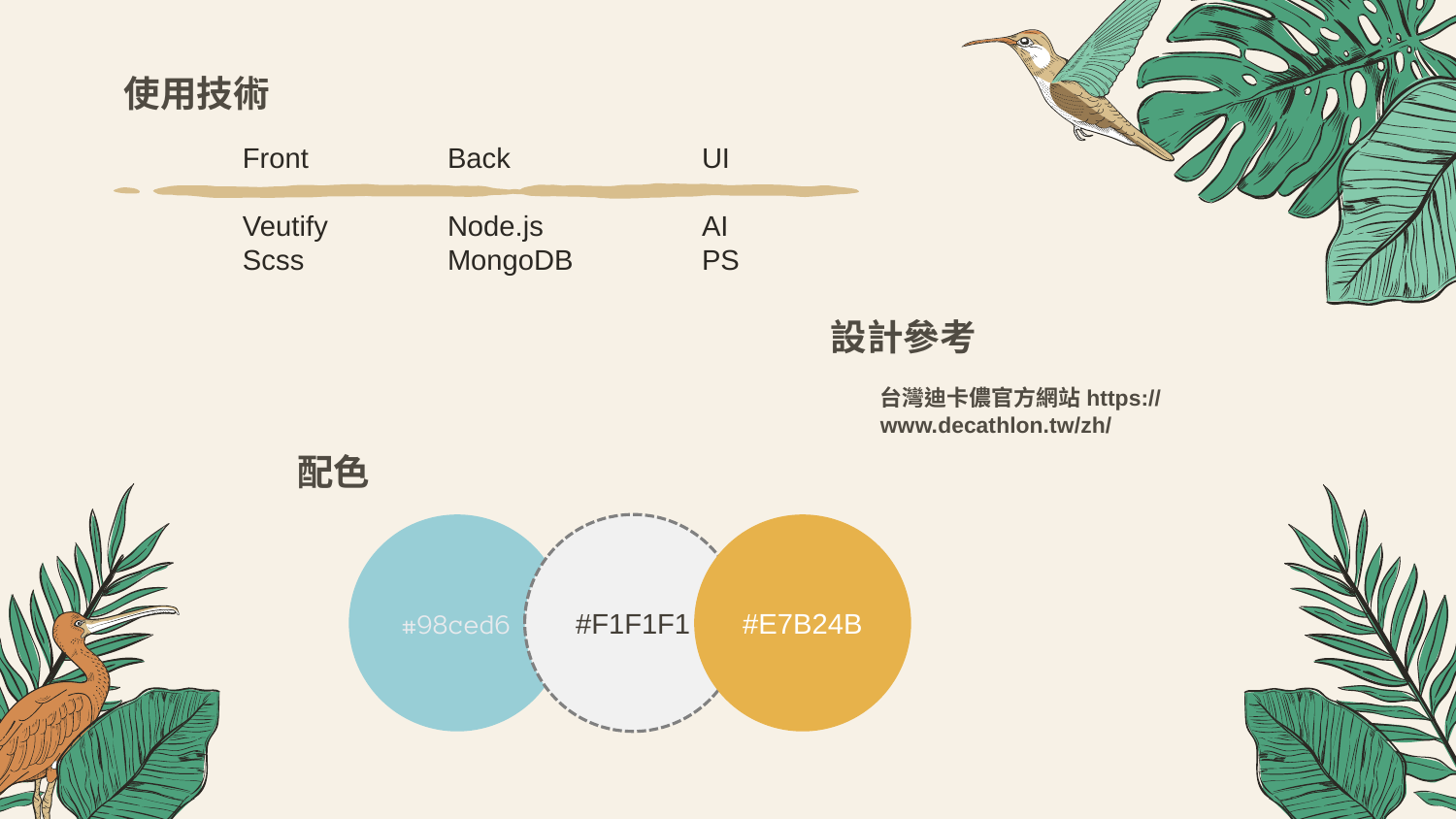

使用技術
Front

Veutify
Scss

Back

Node.js
MongoDB

UI

AI
PS
設計參考
台灣迪卡儂官方網站https://www.decathlon.tw/zh/
配色
#98ced6
#F1F1F1
#E7B24B